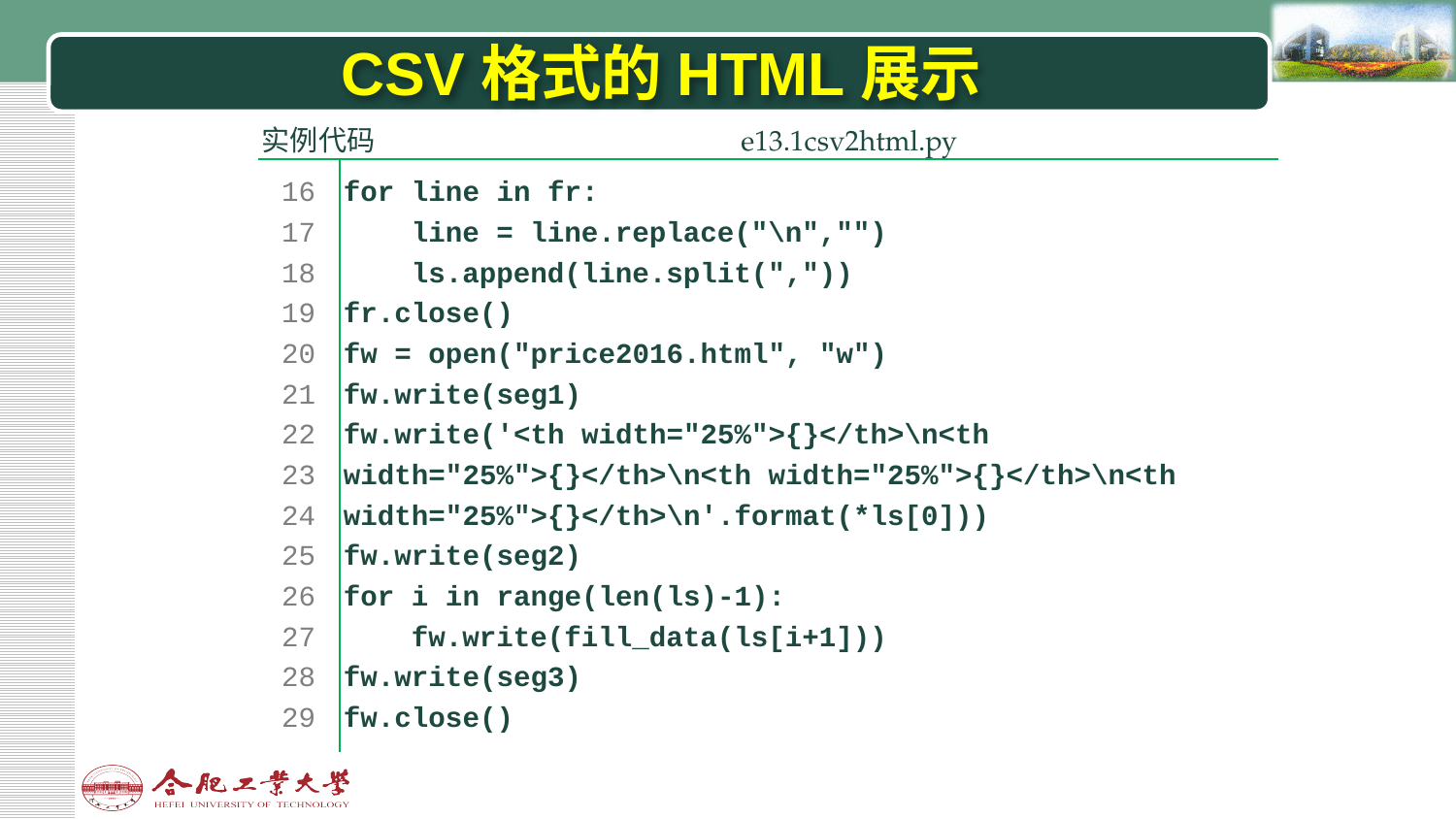

# CSV格式的HTML展示
| 实例代码 |  | e13.1csv2html.py |  |
| --- | --- | --- | --- |
|  |  |  |  |
| 16 17 18 19 20 21 22 23 24 25 26 27 28 29 | for line in fr: line = line.replace("\n","") ls.append(line.split(",")) fr.close() fw = open("price2016.html", "w") fw.write(seg1) fw.write('<th width="25%">{}</th>\n<th width="25%">{}</th>\n<th width="25%">{}</th>\n<th width="25%">{}</th>\n'.format(\*ls[0])) fw.write(seg2) for i in range(len(ls)-1): fw.write(fill\_data(ls[i+1])) fw.write(seg3) fw.close() |  |  |
|  |  |  |  |